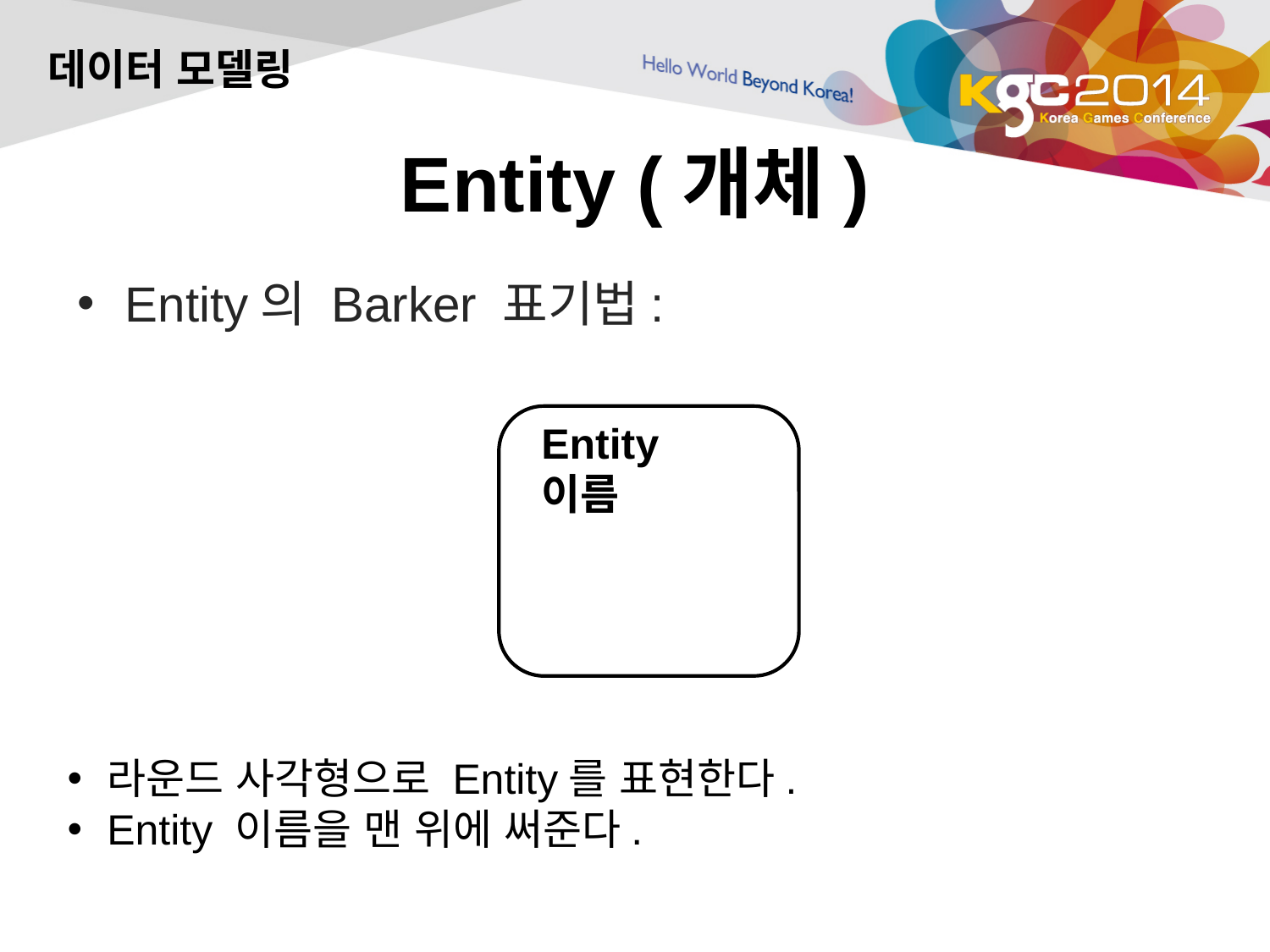

데이터 모델링
# Entity (개체)
Entity의 Barker 표기법:

Entity 이름
라운드 사각형으로 Entity를 표현한다.
Entity 이름을 맨 위에 써준다.